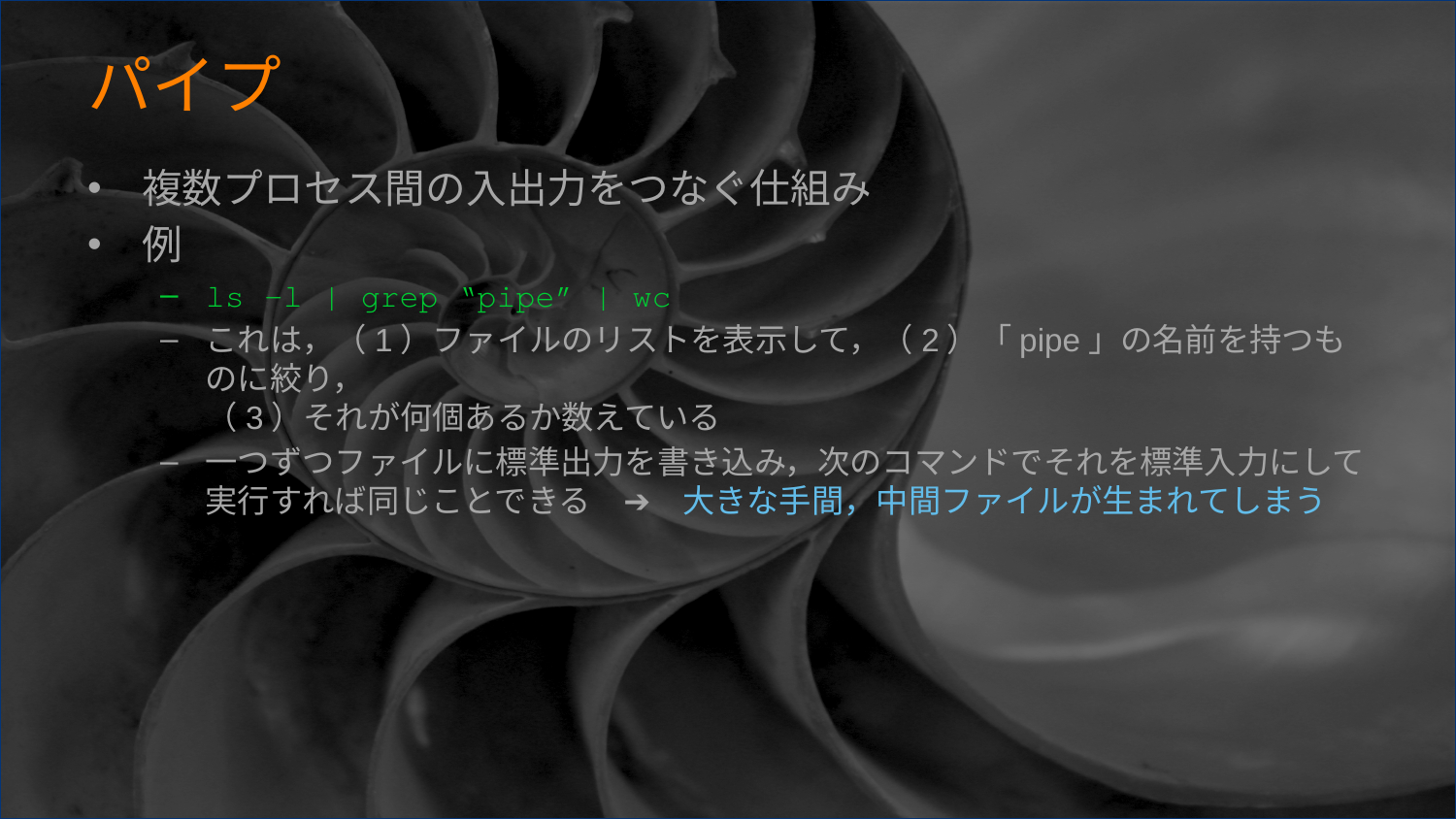

# パイプ
複数プロセス間の入出力をつなぐ仕組み
例
ls –l | grep “pipe” | wc
これは，（1）ファイルのリストを表示して，（2）「pipe」の名前を持つものに絞り，
（3）それが何個あるか数えている
一つずつファイルに標準出力を書き込み，次のコマンドでそれを標準入力にして
実行すれば同じことできる　➔　大きな手間，中間ファイルが生まれてしまう